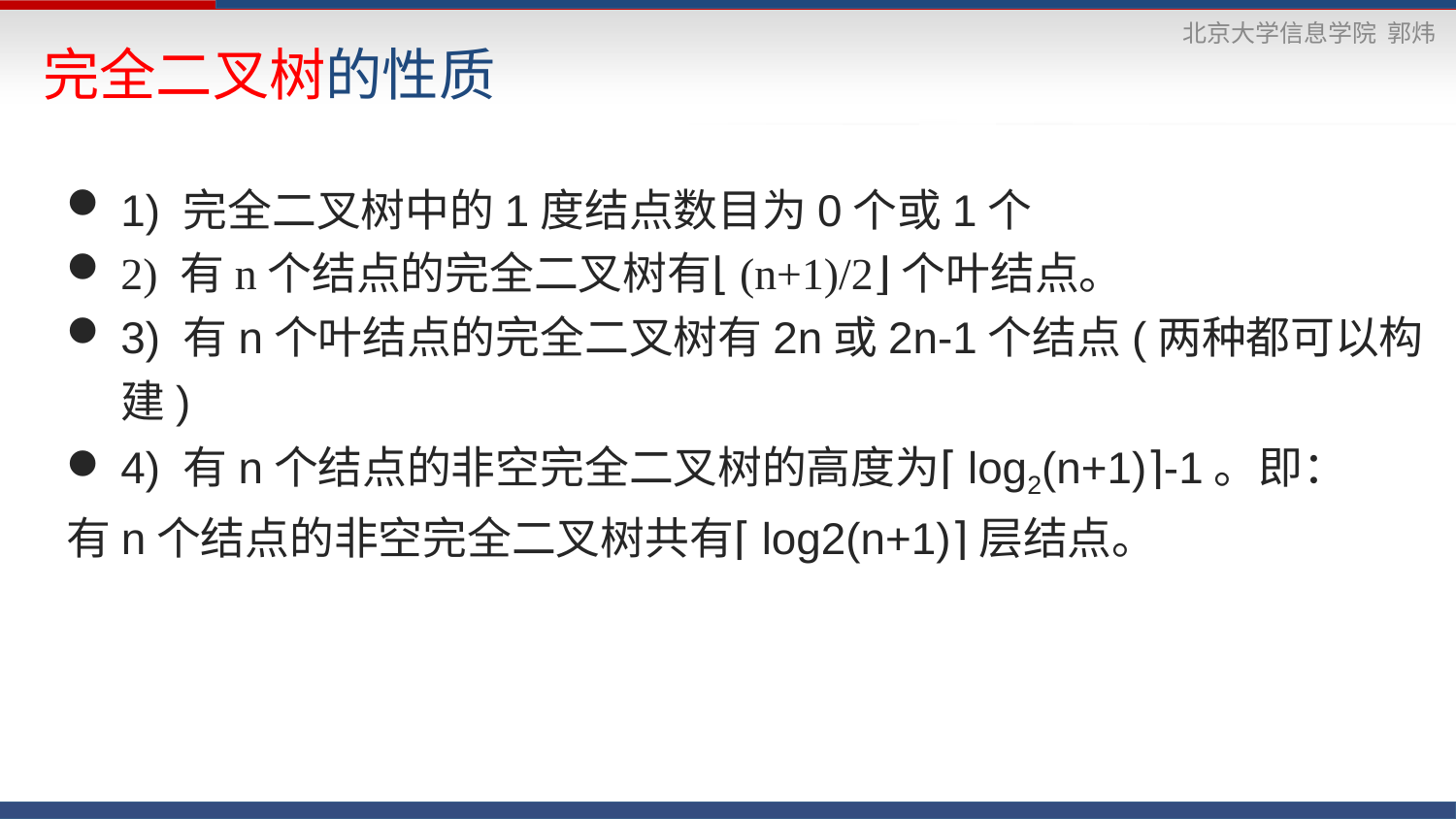

# 完全二叉树的性质
1) 完全二叉树中的1度结点数目为0个或1个
2) 有n个结点的完全二叉树有⌊(n+1)/2⌋个叶结点。
3) 有n个叶结点的完全二叉树有2n或2n-1个结点(两种都可以构建)
4) 有n个结点的非空完全二叉树的高度为⌈log2(n+1)⌉-1。即：
有n个结点的非空完全二叉树共有⌈log2(n+1)⌉层结点。

14